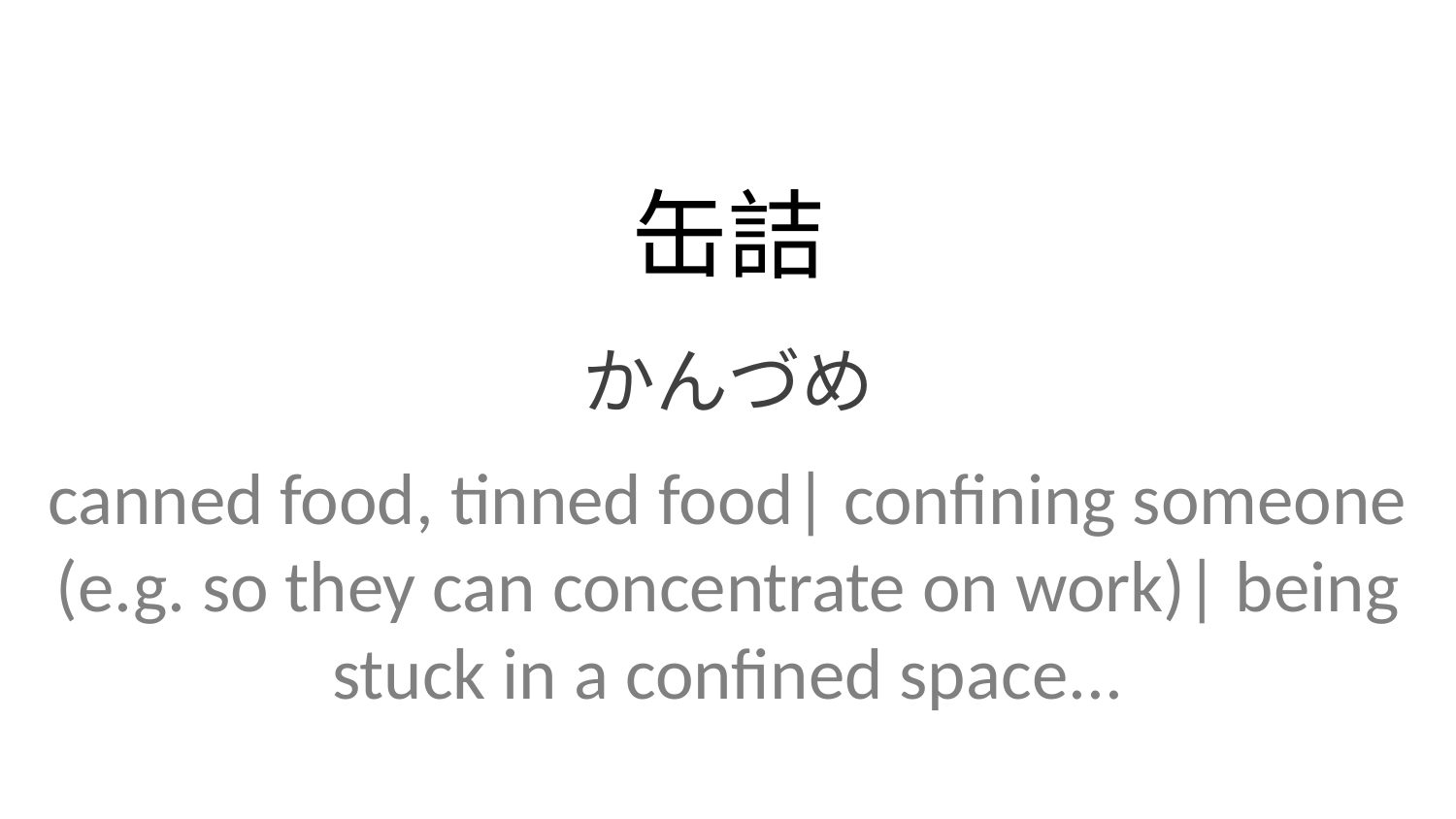

缶詰

かんづめ
canned food, tinned food| confining someone (e.g. so they can concentrate on work)| being stuck in a confined space...